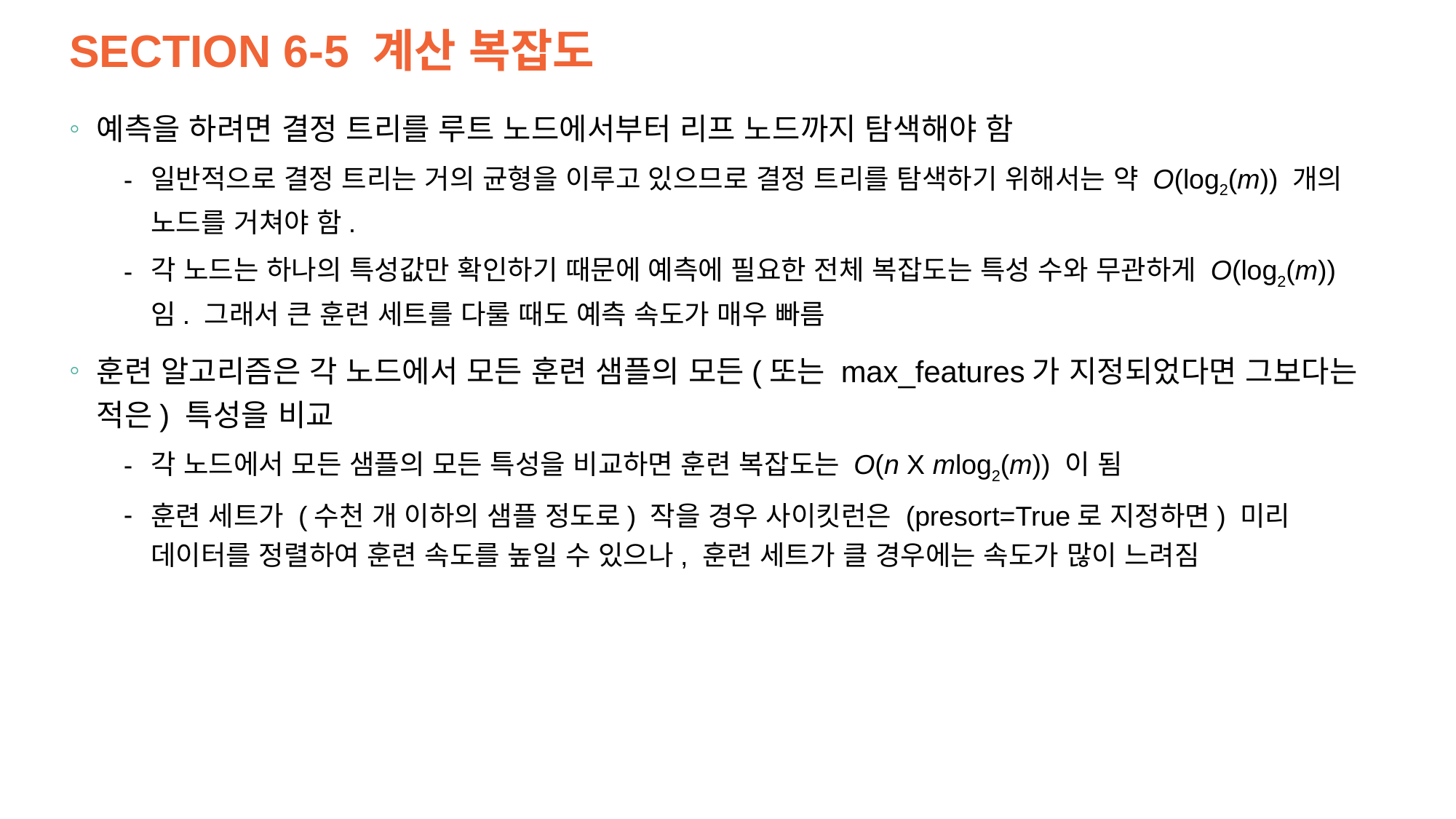

# SECTION 6-5 계산 복잡도
예측을 하려면 결정 트리를 루트 노드에서부터 리프 노드까지 탐색해야 함
일반적으로 결정 트리는 거의 균형을 이루고 있으므로 결정 트리를 탐색하기 위해서는 약 O(log2(m)) 개의 노드를 거쳐야 함.
각 노드는 하나의 특성값만 확인하기 때문에 예측에 필요한 전체 복잡도는 특성 수와 무관하게 O(log2(m)) 임. 그래서 큰 훈련 세트를 다룰 때도 예측 속도가 매우 빠름
훈련 알고리즘은 각 노드에서 모든 훈련 샘플의 모든(또는 max_features가 지정되었다면 그보다는 적은) 특성을 비교
각 노드에서 모든 샘플의 모든 특성을 비교하면 훈련 복잡도는 O(n X mlog2(m)) 이 됨
훈련 세트가 (수천 개 이하의 샘플 정도로) 작을 경우 사이킷런은 (presort=True로 지정하면) 미리 데이터를 정렬하여 훈련 속도를 높일 수 있으나, 훈련 세트가 클 경우에는 속도가 많이 느려짐
58